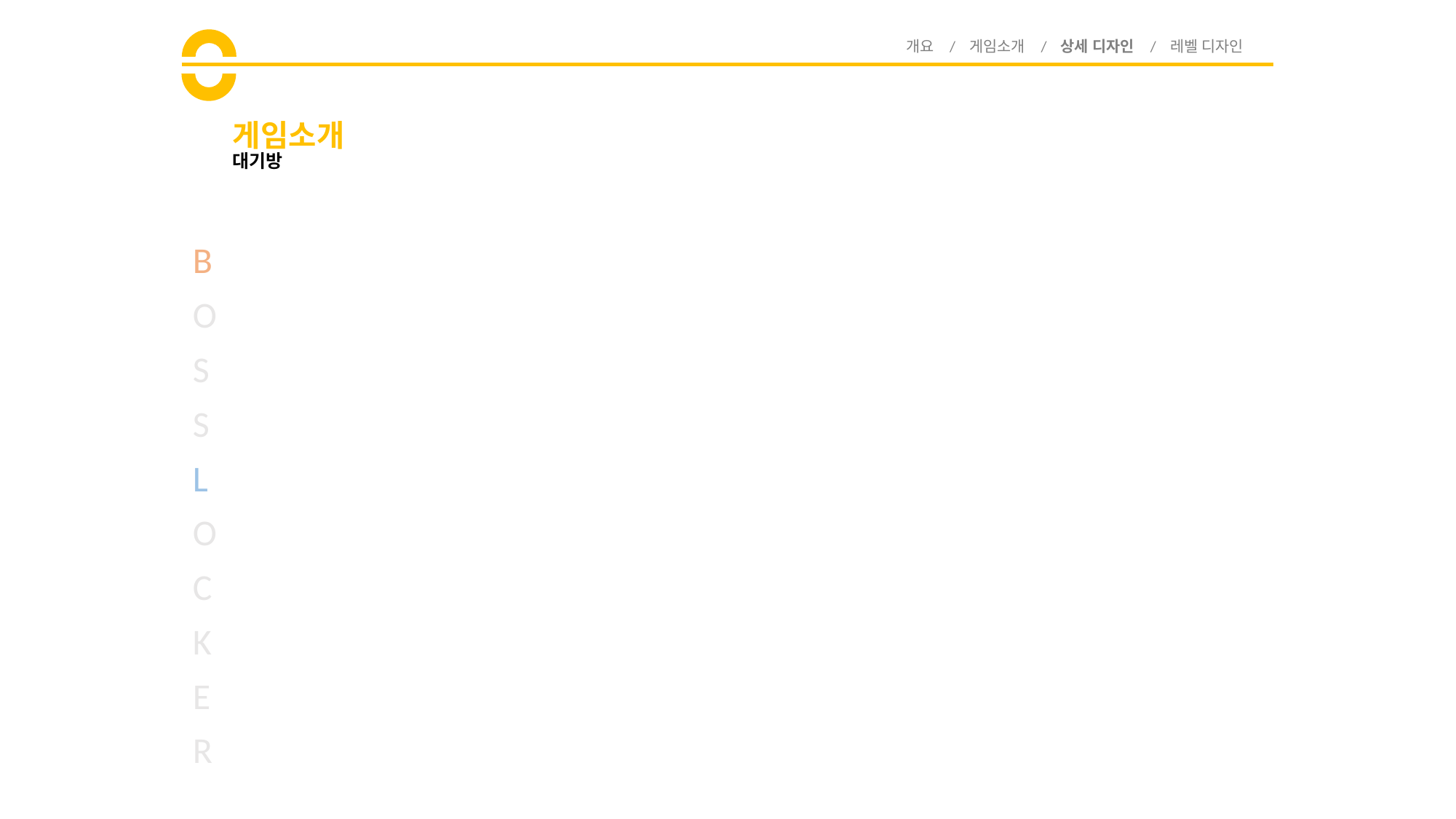

개요   /   게임소개   /   상세 디자인   /   레벨 디자인

# 게임소개
대기방
B
O
S
S
L
O
C
K
E
R